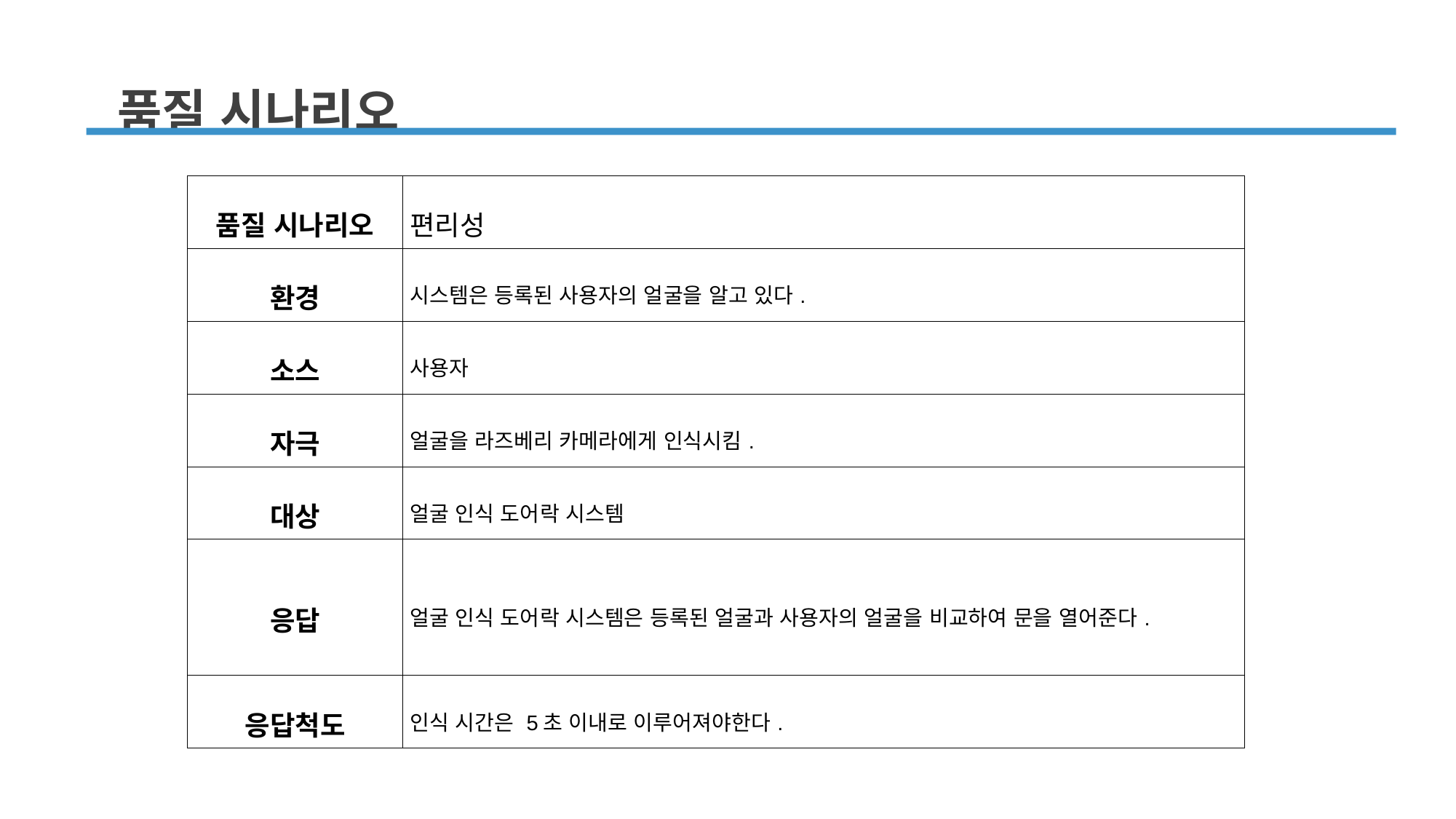

품질 시나리오

| 품질 시나리오 | 편리성 |
| --- | --- |
| 환경 | 시스템은 등록된 사용자의 얼굴을 알고 있다. |
| 소스 | 사용자 |
| 자극 | 얼굴을 라즈베리 카메라에게 인식시킴. |
| 대상 | 얼굴 인식 도어락 시스템 |
| 응답 | 얼굴 인식 도어락 시스템은 등록된 얼굴과 사용자의 얼굴을 비교하여 문을 열어준다. |
| 응답척도 | 인식 시간은 5초 이내로 이루어져야한다. |